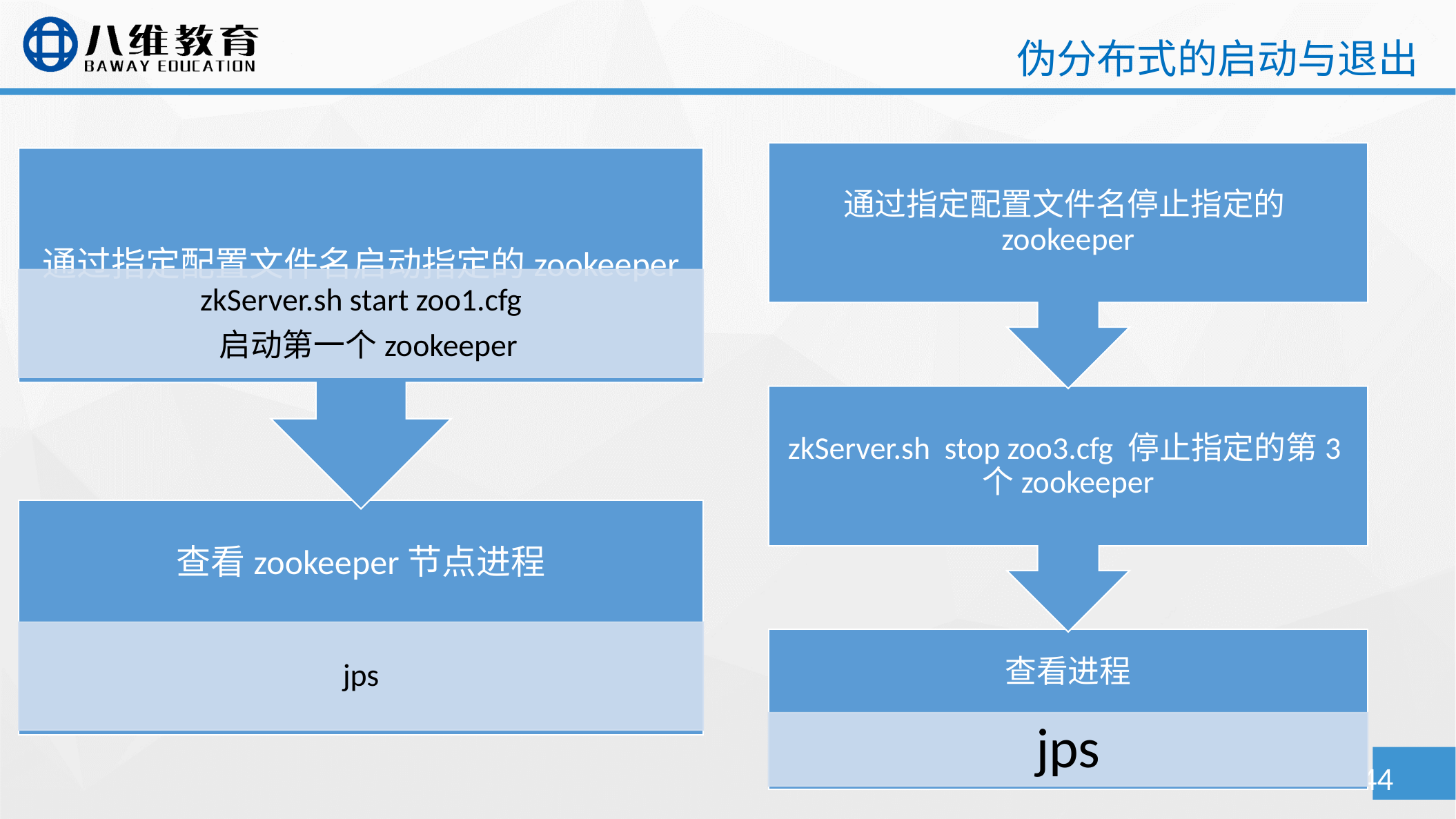

伪分布式的启动与退出
查看zookeeper节点进程
jps
通过指定配置文件名启动指定的zookeeper
zkServer.sh start zoo1.cfg
 启动第一个zookeeper
查看进程
jps
zkServer.sh  stop zoo3.cfg 停止指定的第3个zookeeper
通过指定配置文件名停止指定的zookeeper